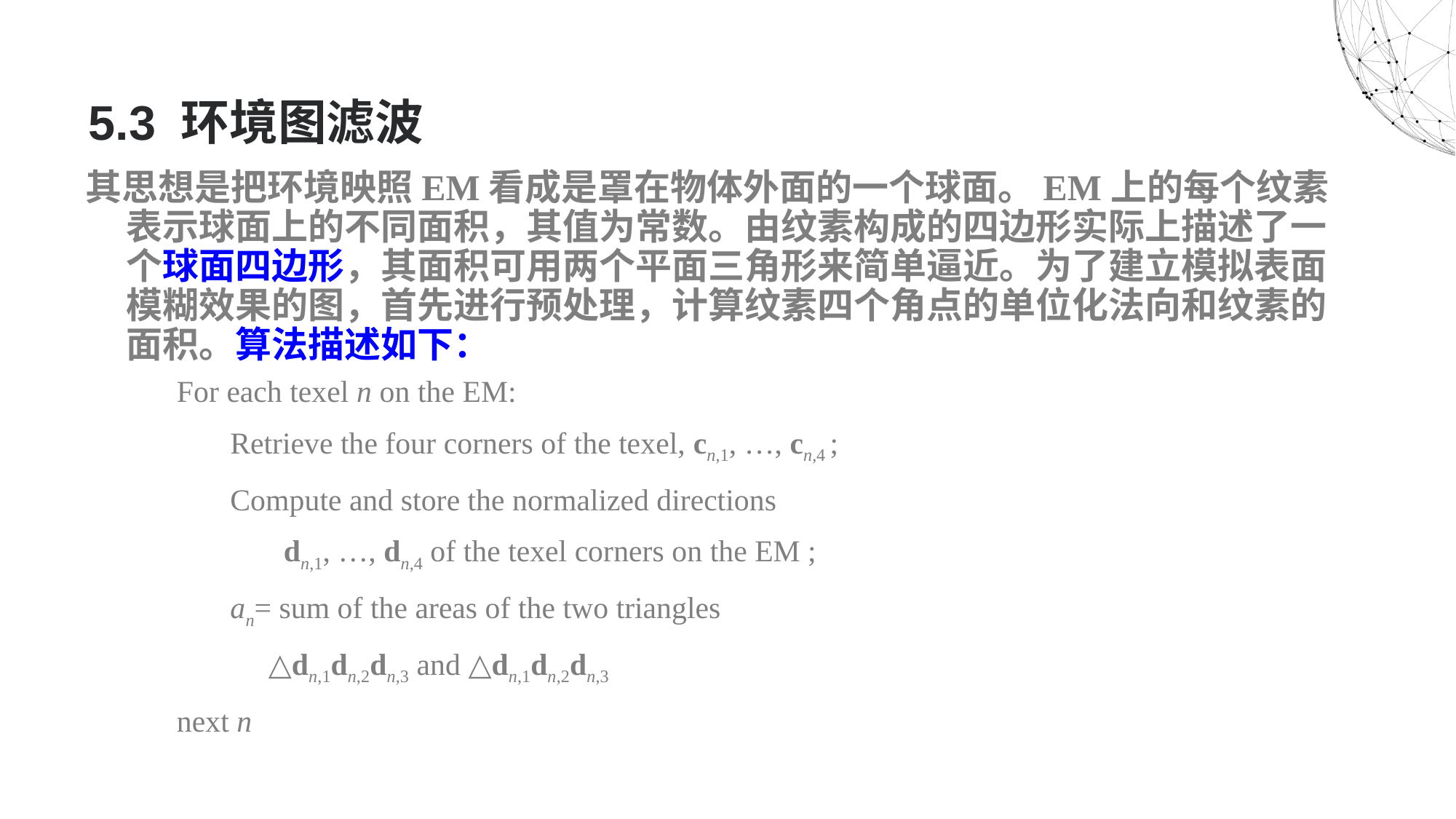

# 5.3 环境图滤波
其思想是把环境映照EM看成是罩在物体外面的一个球面。EM上的每个纹素表示球面上的不同面积，其值为常数。由纹素构成的四边形实际上描述了一个球面四边形，其面积可用两个平面三角形来简单逼近。为了建立模拟表面模糊效果的图，首先进行预处理，计算纹素四个角点的单位化法向和纹素的面积。算法描述如下：
For each texel n on the EM:
       Retrieve the four corners of the texel, cn,1, …, cn,4 ;
       Compute and store the normalized directions
              dn,1, …, dn,4 of the texel corners on the EM ;
       an= sum of the areas of the two triangles
            △dn,1dn,2dn,3 and △dn,1dn,2dn,3
next n